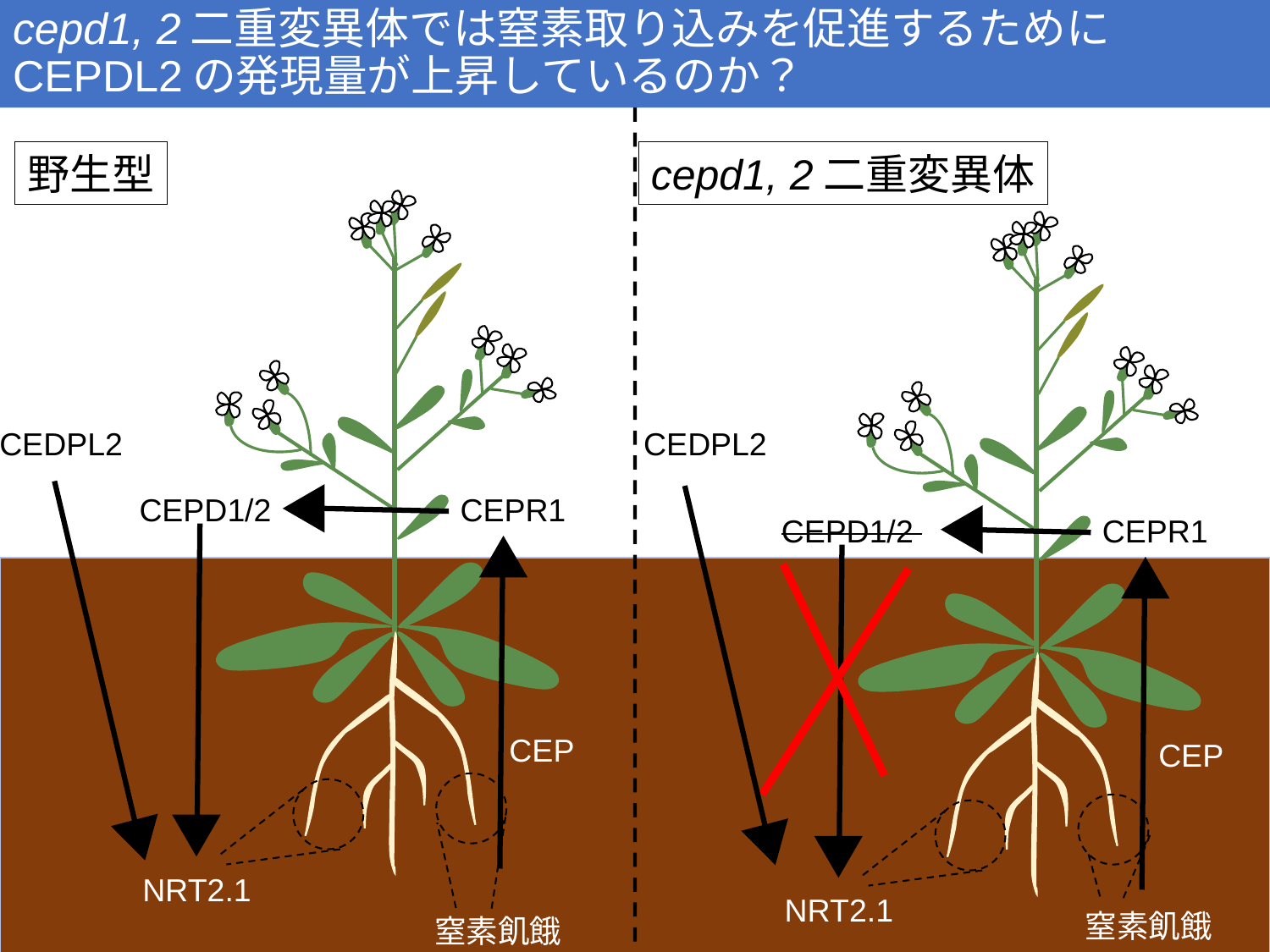

# cepd1, 2二重変異体では窒素取り込みを促進するためにCEPDL2の発現量が上昇しているのか？
野生型
cepd1, 2二重変異体

CEPD1/2
CEPR1

CEP

NRT2.1
窒素飢餓

CEPD1/2
CEPR1

CEP

NRT2.1
窒素飢餓
CEDPL2
CEDPL2